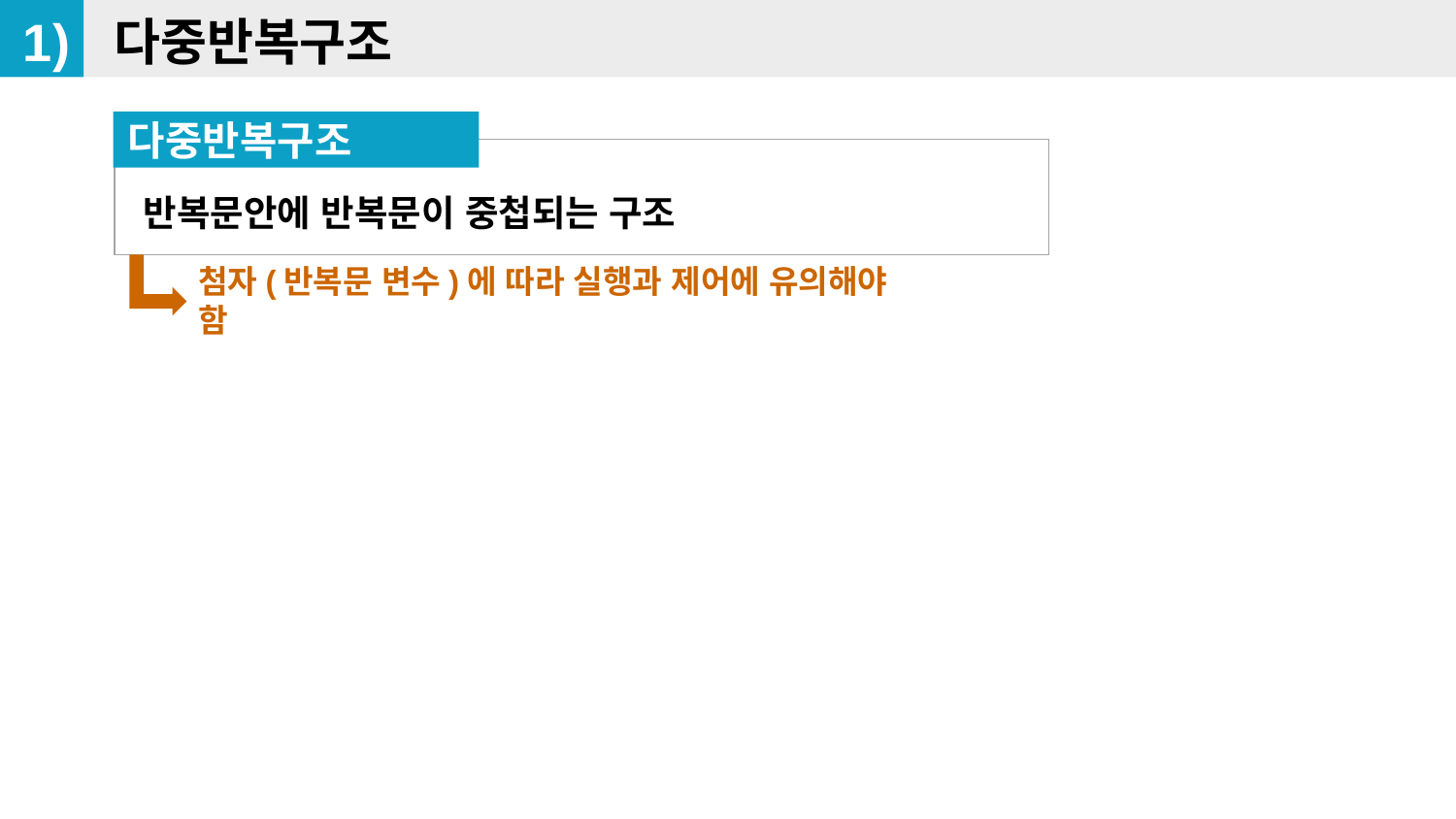

1)
다중반복구조
다중반복구조
반복문안에 반복문이 중첩되는 구조

첨자(반복문 변수)에 따라 실행과 제어에 유의해야 함